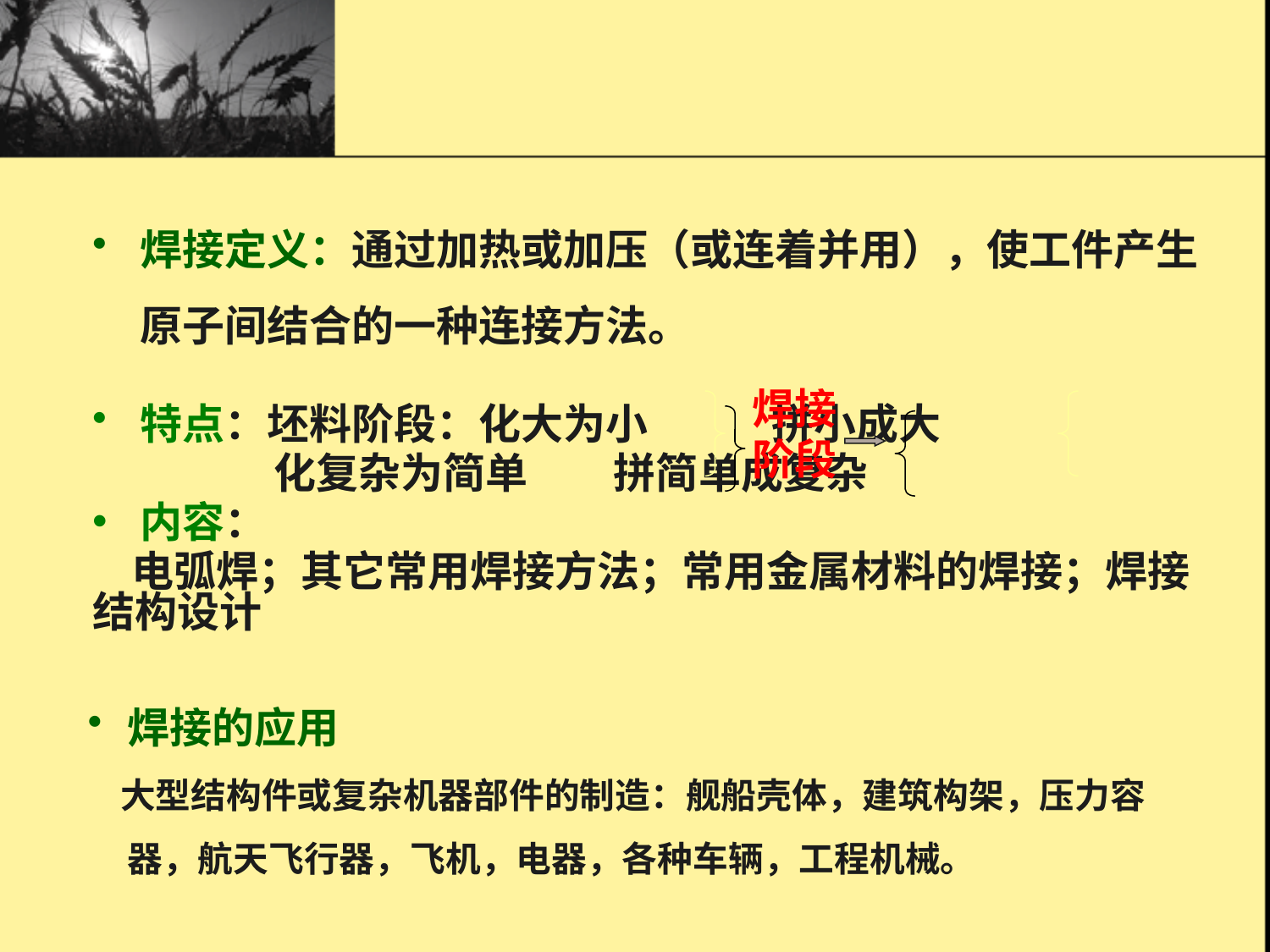

焊接定义：通过加热或加压（或连着并用），使工件产生原子间结合的一种连接方法。

特点：坯料阶段：化大为小             拼小成大
                  化复杂为简单         拼简单成复杂
内容：
   电弧焊；其它常用焊接方法；常用金属材料的焊接；焊接结构设计
焊接阶段

焊接的应用
   大型结构件或复杂机器部件的制造：舰船壳体，建筑构架，压力容器，航天飞行器，飞机，电器，各种车辆，工程机械。